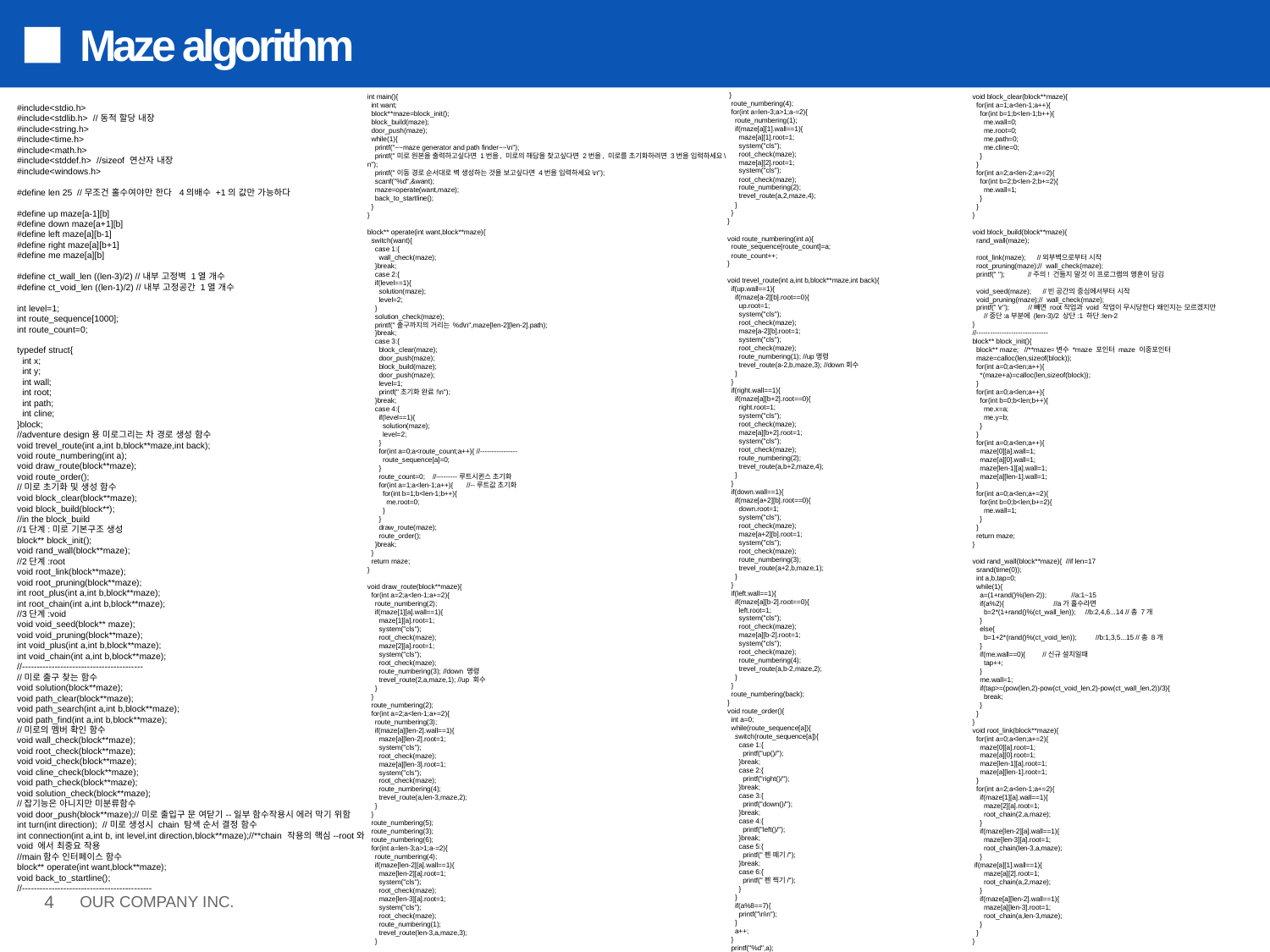

Maze algorithm
 }
  route_numbering(4);
  for(int a=len-3;a>1;a-=2){
    route_numbering(1);
    if(maze[a][1].wall==1){
      maze[a][1].root=1;
      system("cls");
      root_check(maze);
      maze[a][2].root=1;
      system("cls");
      root_check(maze);
      route_numbering(2);
      trevel_route(a,2,maze,4);
    }
  }
}

void route_numbering(int a){
  route_sequence[route_count]=a;
  route_count++;
}

void trevel_route(int a,int b,block**maze,int back){
  if(up.wall==1){
    if(maze[a-2][b].root==0){
      up.root=1;
      system("cls");
      root_check(maze);
      maze[a-2][b].root=1;
      system("cls");
      root_check(maze);
      route_numbering(1); //up명령
      trevel_route(a-2,b,maze,3); //down회수
    }
  }
  if(right.wall==1){
    if(maze[a][b+2].root==0){
      right.root=1;
      system("cls");
      root_check(maze);
      maze[a][b+2].root=1;
      system("cls");
      root_check(maze);
      route_numbering(2);
      trevel_route(a,b+2,maze,4);
    }
  }
  if(down.wall==1){
    if(maze[a+2][b].root==0){
      down.root=1;
      system("cls");
      root_check(maze);
      maze[a+2][b].root=1;
      system("cls");
      root_check(maze);
      route_numbering(3);
      trevel_route(a+2,b,maze,1);
    }
  }
  if(left.wall==1){
    if(maze[a][b-2].root==0){
      left.root=1;
      system("cls");
      root_check(maze);
      maze[a][b-2].root=1;
      system("cls");
      root_check(maze);
      route_numbering(4);
      trevel_route(a,b-2,maze,2);
    }
  }
  route_numbering(back);
}
void route_order(){
  int a=0;
  while(route_sequence[a]){
    switch(route_sequence[a]){
      case 1:{
        printf("up()/");
      }break;
      case 2:{
        printf("right()/");
      }break;
      case 3:{
        printf("down()/");
      }break;
      case 4:{
        printf("left()/");
      }break;
      case 5:{
        printf("펜 떼기/");
      }break;
      case 6:{
        printf("펜 찍기/");
      }
    }
    if(a%8==7){
      printf("\n\n");
    }
    a++;
  }
  printf("%d",a);
}

int main(){
  int want;
  block**maze=block_init();
  block_build(maze);
  door_push(maze);
  while(1){
    printf("~~maze generator and path finder~~\n");
    printf("미로 원본을 출력하고싶다면 1번을, 미로의 해답을 찾고싶다면 2번을, 미로를 초기화하려면 3번을 입럭하세요\n");
    printf("이동 경로 순서대로 벽 생성하는 것을 보고싶다면 4번을 입력하세요\n");
    scanf("%d",&want);
    maze=operate(want,maze);
    back_to_startline();
  }
}

block** operate(int want,block**maze){
  switch(want){
    case 1:{
      wall_check(maze);
    }break;
    case 2:{
    if(level==1){
      solution(maze);
      level=2;
    }
    solution_check(maze);
    printf("출구까지의 거리는 %d\n",maze[len-2][len-2].path);
    }break;
    case 3:{
      block_clear(maze);
      door_push(maze);
      block_build(maze);
      door_push(maze);
      level=1;
      printf("초기화 완료!\n");
    }break;
    case 4:{
      if(level==1){
        solution(maze);
        level=2;
      }
      for(int a=0;a<route_count;a++){ //----------------
        route_sequence[a]=0;
      }
      route_count=0;    //---------루트시퀸스 초기화
      for(int a=1;a<len-1;a++){       //--루트값 초기화
        for(int b=1;b<len-1;b++){
          me.root=0;
        }
      }
      draw_route(maze);
      route_order();
    }break;
  }
  return maze;
}

void draw_route(block**maze){
  for(int a=2;a<len-1;a+=2){
    route_numbering(2);
    if(maze[1][a].wall==1){
      maze[1][a].root=1;
      system("cls");
      root_check(maze);
      maze[2][a].root=1;
      system("cls");
      root_check(maze);
      route_numbering(3); //down 명령
      trevel_route(2,a,maze,1); //up 회수
    }
  }
  route_numbering(2);
  for(int a=2;a<len-1;a+=2){
    route_numbering(3);
    if(maze[a][len-2].wall==1){
      maze[a][len-2].root=1;
      system("cls");
      root_check(maze);
      maze[a][len-3].root=1;
      system("cls");
      root_check(maze);
      route_numbering(4);
      trevel_route(a,len-3,maze,2);
    }
  }
  route_numbering(5);
  route_numbering(3);
  route_numbering(6);
  for(int a=len-3;a>1;a-=2){
    route_numbering(4);
    if(maze[len-2][a].wall==1){
      maze[len-2][a].root=1;
      system("cls");
      root_check(maze);
      maze[len-3][a].root=1;
      system("cls");
      root_check(maze);
      route_numbering(1);
      trevel_route(len-3,a,maze,3);
    }

void block_clear(block**maze){
  for(int a=1;a<len-1;a++){
    for(int b=1;b<len-1;b++){
      me.wall=0;
      me.root=0;
      me.path=0;
      me.cline=0;
    }
  }
  for(int a=2;a<len-2;a+=2){
    for(int b=2;b<len-2;b+=2){
      me.wall=1;
    }
  }
}

void block_build(block**maze){
  rand_wall(maze);

  root_link(maze);      //외부벽으로부터 시작
  root_pruning(maze);//  wall_check(maze);
  printf(" ");            //주의! 건들지 말것 이 프로그램의 영혼이 담김

  void_seed(maze);      //빈 공간의 중심에서부터 시작
  void_pruning(maze);//  wall_check(maze);
  printf(" \r");          //빼면 root작업과 void 작업이 무시당한다 왜인지는 모르겠지만
      //중단:a부분에 (len-3)/2 상단:1 하단:len-2
}
//-------------------------------
block** block_init(){
  block** maze;   //**maze=변수 *maze 포인터 maze 이중포인터
  maze=calloc(len,sizeof(block));
  for(int a=0;a<len;a++){
    *(maze+a)=calloc(len,sizeof(block));
  }
  for(int a=0;a<len;a++){
    for(int b=0;b<len;b++){
      me.x=a;
      me.y=b;
    }
  }
  for(int a=0;a<len;a++){
    maze[0][a].wall=1;
    maze[a][0].wall=1;
    maze[len-1][a].wall=1;
    maze[a][len-1].wall=1;
  }
  for(int a=0;a<len;a+=2){
    for(int b=0;b<len;b+=2){
      me.wall=1;
    }
  }
  return maze;
}

void rand_wall(block**maze){  //if len=17
  srand(time(0));
  int a,b,tap=0;
  while(1){
    a=(1+rand()%(len-2));             //a:1~15
    if(a%2){                          //a가 홀수라면
      b=2*(1+rand()%(ct_wall_len));     //b:2,4,6...14 //총 7개
    }
    else{
      b=1+2*(rand()%(ct_void_len));          //b:1,3,5...15 //총 8개
    }
    if(me.wall==0){         //신규 설치일때
      tap++;
    }
    me.wall=1;
    if(tap>=(pow(len,2)-pow(ct_void_len,2)-pow(ct_wall_len,2))/3){
      break;
    }
  }
}
void root_link(block**maze){
  for(int a=0;a<len;a+=2){
    maze[0][a].root=1;
    maze[a][0].root=1;
    maze[len-1][a].root=1;
    maze[a][len-1].root=1;
  }
  for(int a=2;a<len-1;a+=2){
    if(maze[1][a].wall==1){
      maze[2][a].root=1;
      root_chain(2,a,maze);
    }
    if(maze[len-2][a].wall==1){
      maze[len-3][a].root=1;
      root_chain(len-3,a,maze);
    }
 if(maze[a][1].wall==1){
      maze[a][2].root=1;
      root_chain(a,2,maze);
    }
    if(maze[a][len-2].wall==1){
      maze[a][len-3].root=1;
      root_chain(a,len-3,maze);
    }
  }
}

#include<stdio.h>
#include<stdlib.h>  //동적 할당 내장
#include<string.h>
#include<time.h>
#include<math.h>
#include<stddef.h>  //sizeof 연산자 내장
#include<windows.h>

#define len 25  //무조건 홀수여야만 한다  4의배수 +1의 값만 가능하다

#define up maze[a-1][b]
#define down maze[a+1][b]
#define left maze[a][b-1]
#define right maze[a][b+1]
#define me maze[a][b]

#define ct_wall_len ((len-3)/2) //내부 고정벽 1열 개수
#define ct_void_len ((len-1)/2) //내부 고정공간 1열 개수

int level=1;
int route_sequence[1000];
int route_count=0;

typedef struct{
  int x;
  int y;
  int wall;
  int root;
  int path;
  int cline;
}block;
//adventure design용 미로그리는 차 경로 생성 함수
void trevel_route(int a,int b,block**maze,int back);
void route_numbering(int a);
void draw_route(block**maze);
void route_order();
//미로 초기화 및 생성 함수
void block_clear(block**maze);
void block_build(block**);
//in the block_build
//1단계:미로 기본구조 생성
block** block_init();
void rand_wall(block**maze);
//2단계:root
void root_link(block**maze);
void root_pruning(block**maze);
int root_plus(int a,int b,block**maze);
int root_chain(int a,int b,block**maze);
//3단계:void
void void_seed(block** maze);
void void_pruning(block**maze);
int void_plus(int a,int b,block**maze);
int void_chain(int a,int b,block**maze);
//-----------------------------------------
//미로 출구 찾는 함수
void solution(block**maze);
void path_clear(block**maze);
void path_search(int a,int b,block**maze);
void path_find(int a,int b,block**maze);
//미로의 멤버 확인 함수
void wall_check(block**maze);
void root_check(block**maze);
void void_check(block**maze);
void cline_check(block**maze);
void path_check(block**maze);
void solution_check(block**maze);
//잡기능은 아니지만 미분류함수
void door_push(block**maze);//미로 출입구 문 여닫기--일부 함수작용시 에러 막기 위함
int turn(int direction);  //미로 생성시 chain 탐색 순서 결정 함수
int connection(int a,int b, int level,int direction,block**maze);//**chain 작용의 핵심--root와 void 에서 최중요 작용
//main함수 인터페이스 함수
block** operate(int want,block**maze);
void back_to_startline();
//--------------------------------------------